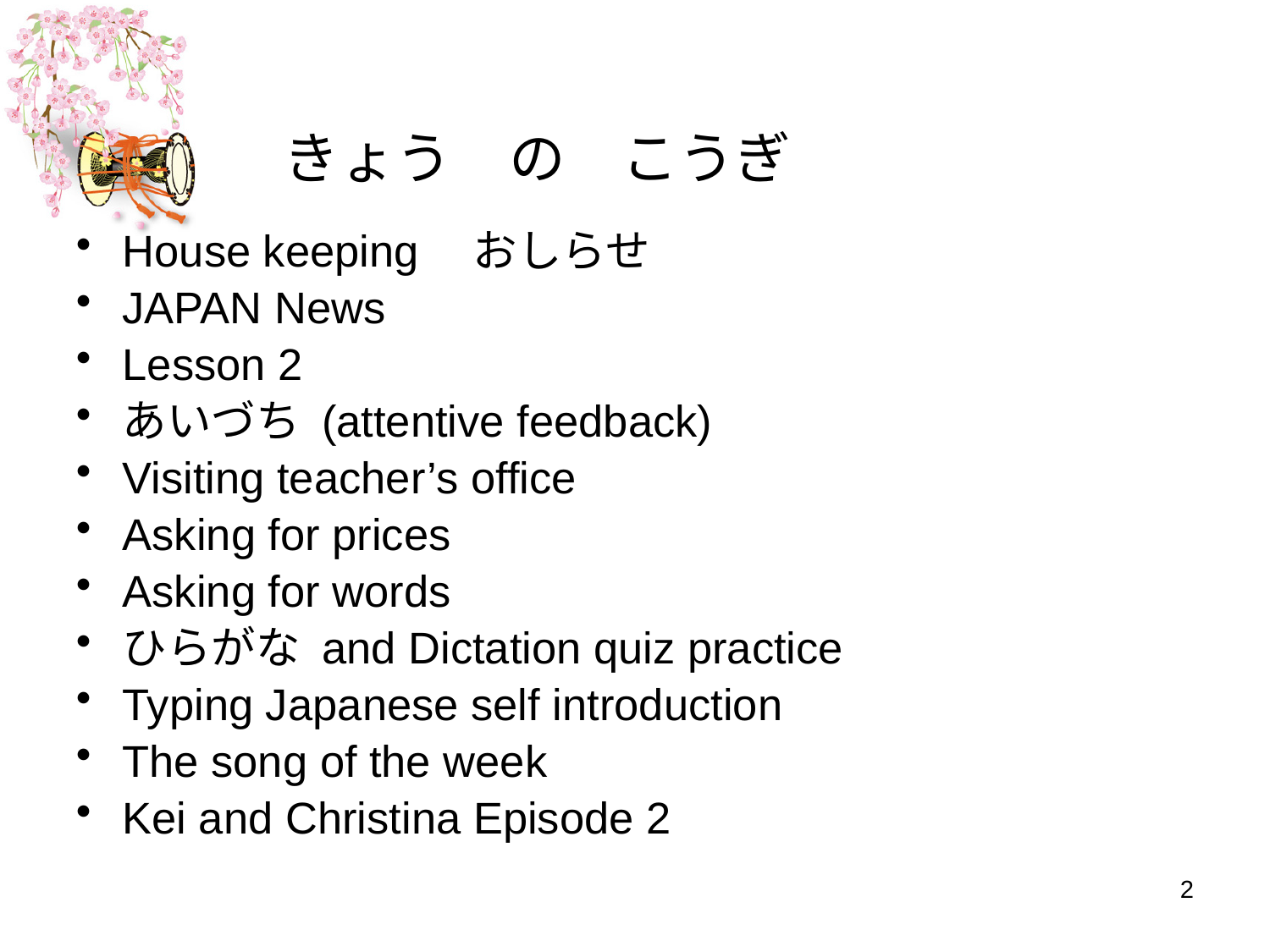

# きょう　の　こうぎ
House keeping　おしらせ
JAPAN News
Lesson 2
あいづち (attentive feedback)
Visiting teacher’s office
Asking for prices
Asking for words
ひらがな and Dictation quiz practice
Typing Japanese self introduction
The song of the week
Kei and Christina Episode 2
2